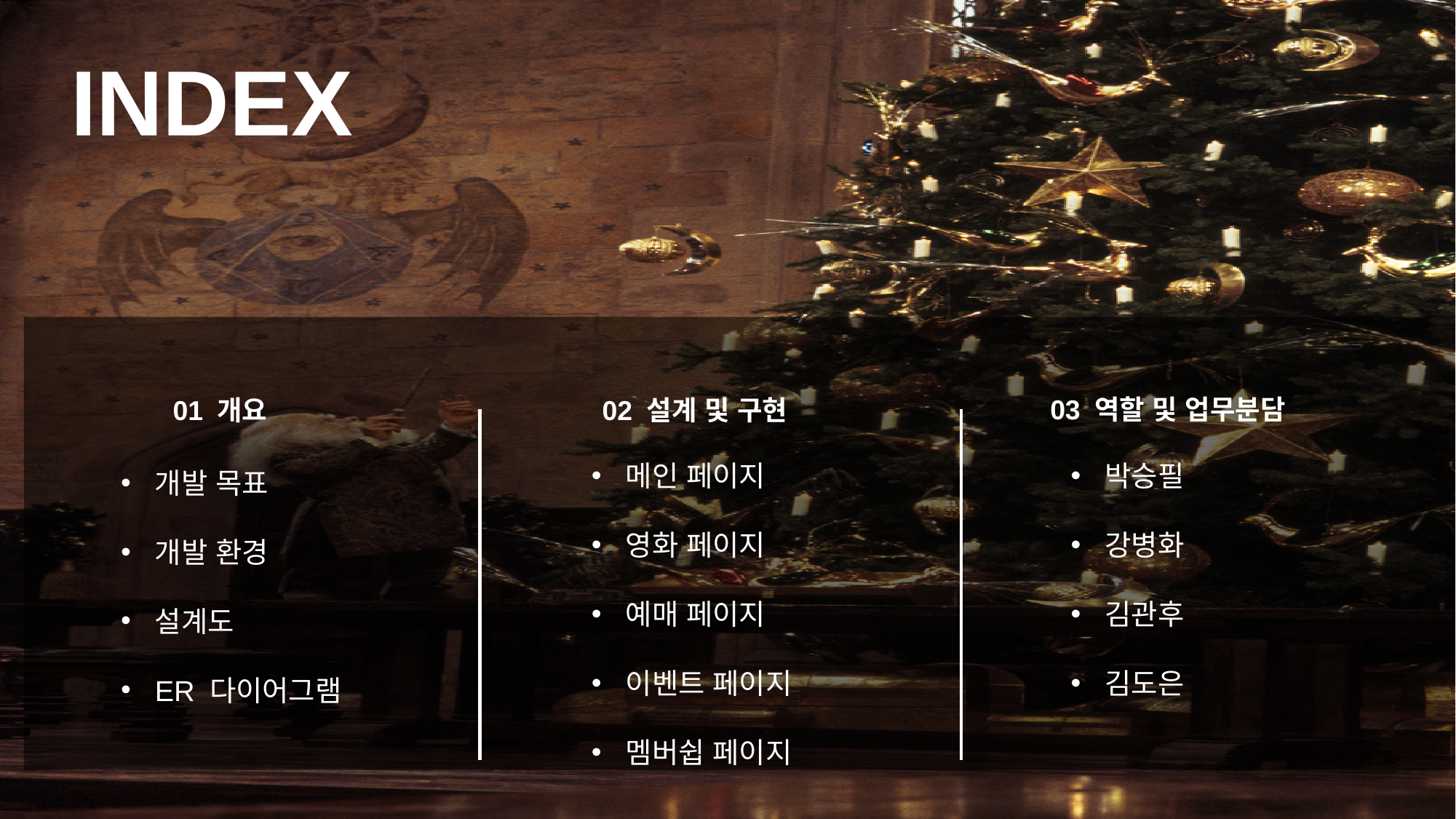

INDEX

03 역할 및 업무분담
02 설계 및 구현
01 개요

메인 페이지

영화 페이지

예매 페이지

이벤트 페이지

멤버쉽 페이지

박승필

강병화

김관후

김도은

개발 목표

개발 환경

설계도

ER 다이어그램